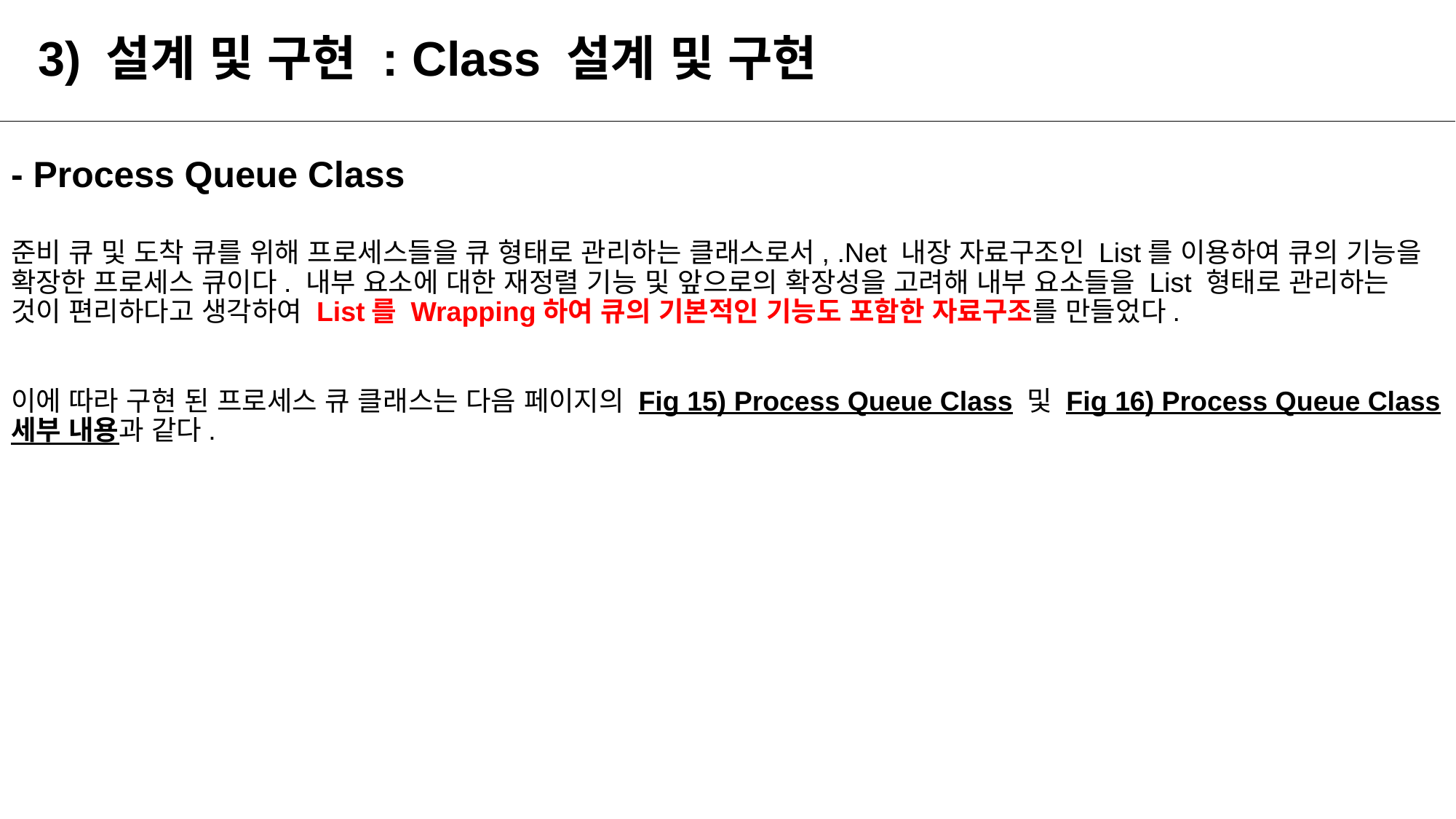

# 3) 설계 및 구현 : Class 설계 및 구현

- Process Queue Class

준비 큐 및 도착 큐를 위해 프로세스들을 큐 형태로 관리하는 클래스로서, .Net 내장 자료구조인 List를 이용하여 큐의 기능을 확장한 프로세스 큐이다. 내부 요소에 대한 재정렬 기능 및 앞으로의 확장성을 고려해 내부 요소들을 List 형태로 관리하는 것이 편리하다고 생각하여 List를 Wrapping하여 큐의 기본적인 기능도 포함한 자료구조를 만들었다.

이에 따라 구현 된 프로세스 큐 클래스는 다음 페이지의 Fig 15) Process Queue Class 및 Fig 16) Process Queue Class 세부 내용과 같다.